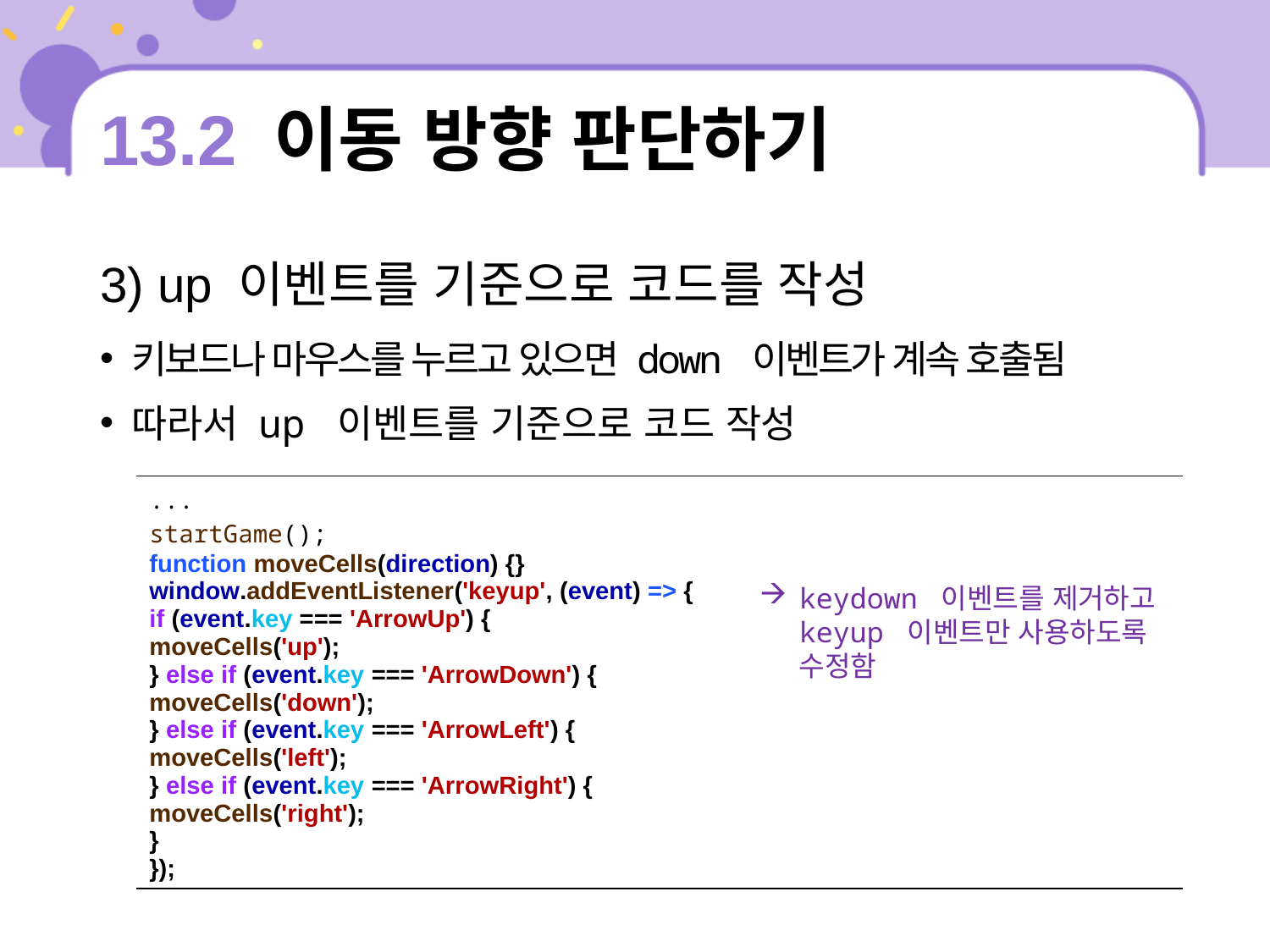

# 13.2 이동 방향 판단하기
3) up 이벤트를 기준으로 코드를 작성
키보드나 마우스를 누르고 있으면 down 이벤트가 계속 호출됨
따라서 up 이벤트를 기준으로 코드 작성
| ... startGame(); function moveCells(direction) {} window.addEventListener('keyup', (event) => { if (event.key === 'ArrowUp') { moveCells('up'); } else if (event.key === 'ArrowDown') { moveCells('down'); } else if (event.key === 'ArrowLeft') { moveCells('left'); } else if (event.key === 'ArrowRight') { moveCells('right'); } }); |
| --- |
keydown 이벤트를 제거하고 keyup 이벤트만 사용하도록 수정함